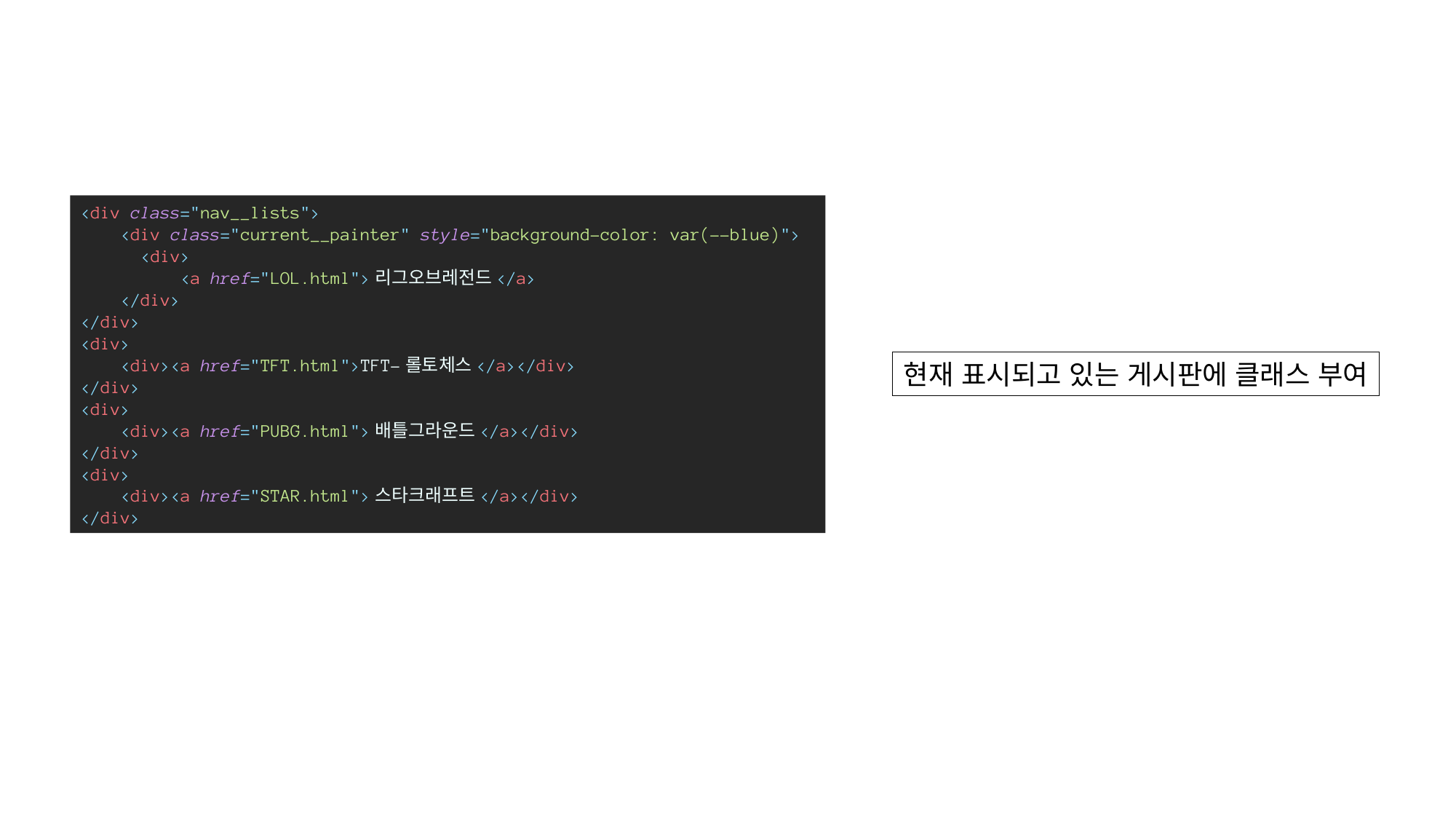

<div class="nav__lists">
    <div class="current__painter" style="background-color: var(--blue)">
      <div>
          <a href="LOL.html">리그오브레전드</a>
    </div>
</div>
<div>
    <div><a href="TFT.html">TFT-롤토체스</a></div>
</div>
<div>
    <div><a href="PUBG.html">배틀그라운드</a></div>
</div>
<div>
    <div><a href="STAR.html">스타크래프트</a></div>
</div>
현재 표시되고 있는 게시판에 클래스 부여